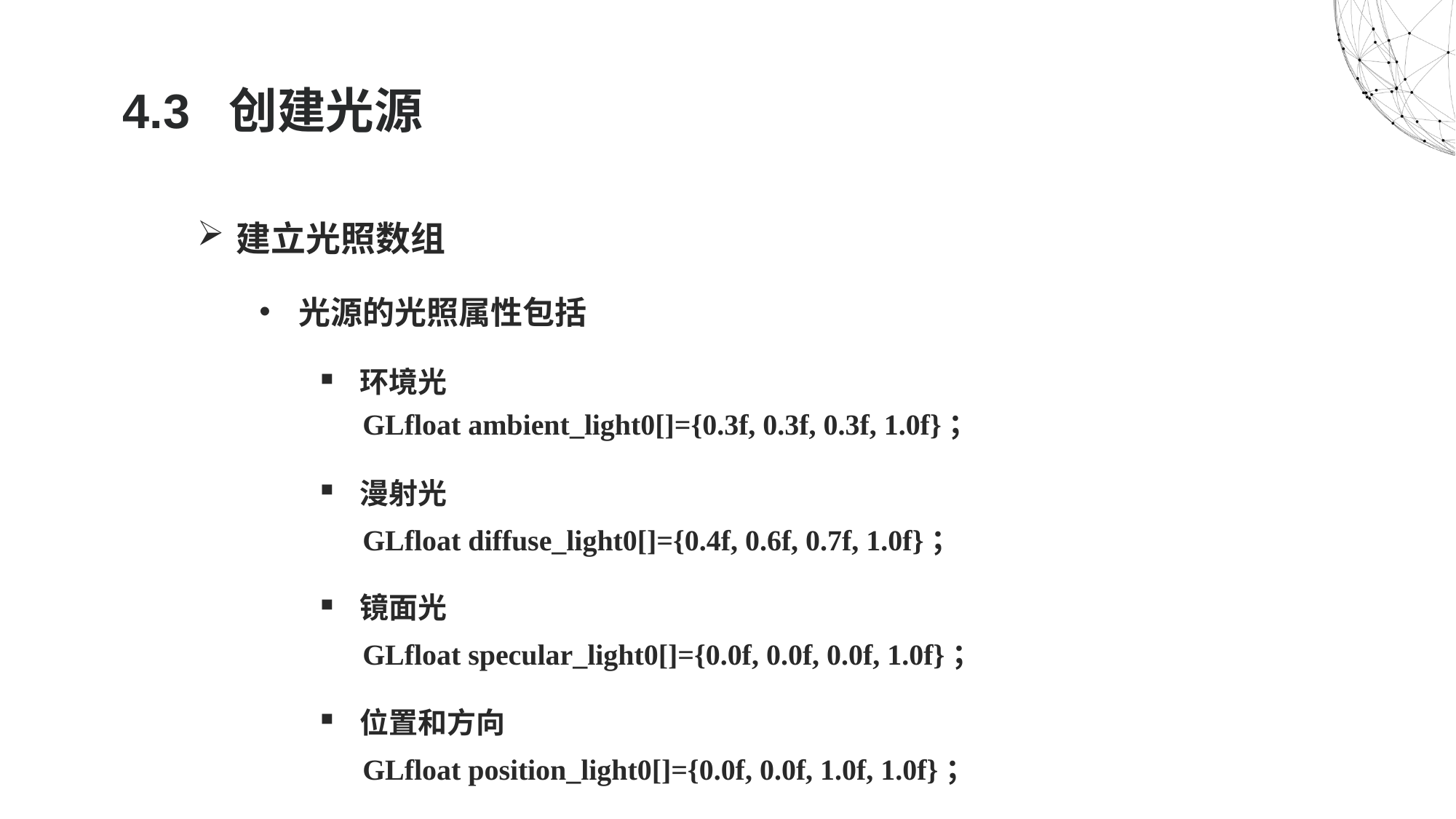

# 4.3  创建光源
建立光照数组
光源的光照属性包括
环境光
      GLfloat ambient_light0[]={0.3f, 0.3f, 0.3f, 1.0f}；
漫射光
      GLfloat diffuse_light0[]={0.4f, 0.6f, 0.7f, 1.0f}；
镜面光
      GLfloat specular_light0[]={0.0f, 0.0f, 0.0f, 1.0f}；
位置和方向
      GLfloat position_light0[]={0.0f, 0.0f, 1.0f, 1.0f}；